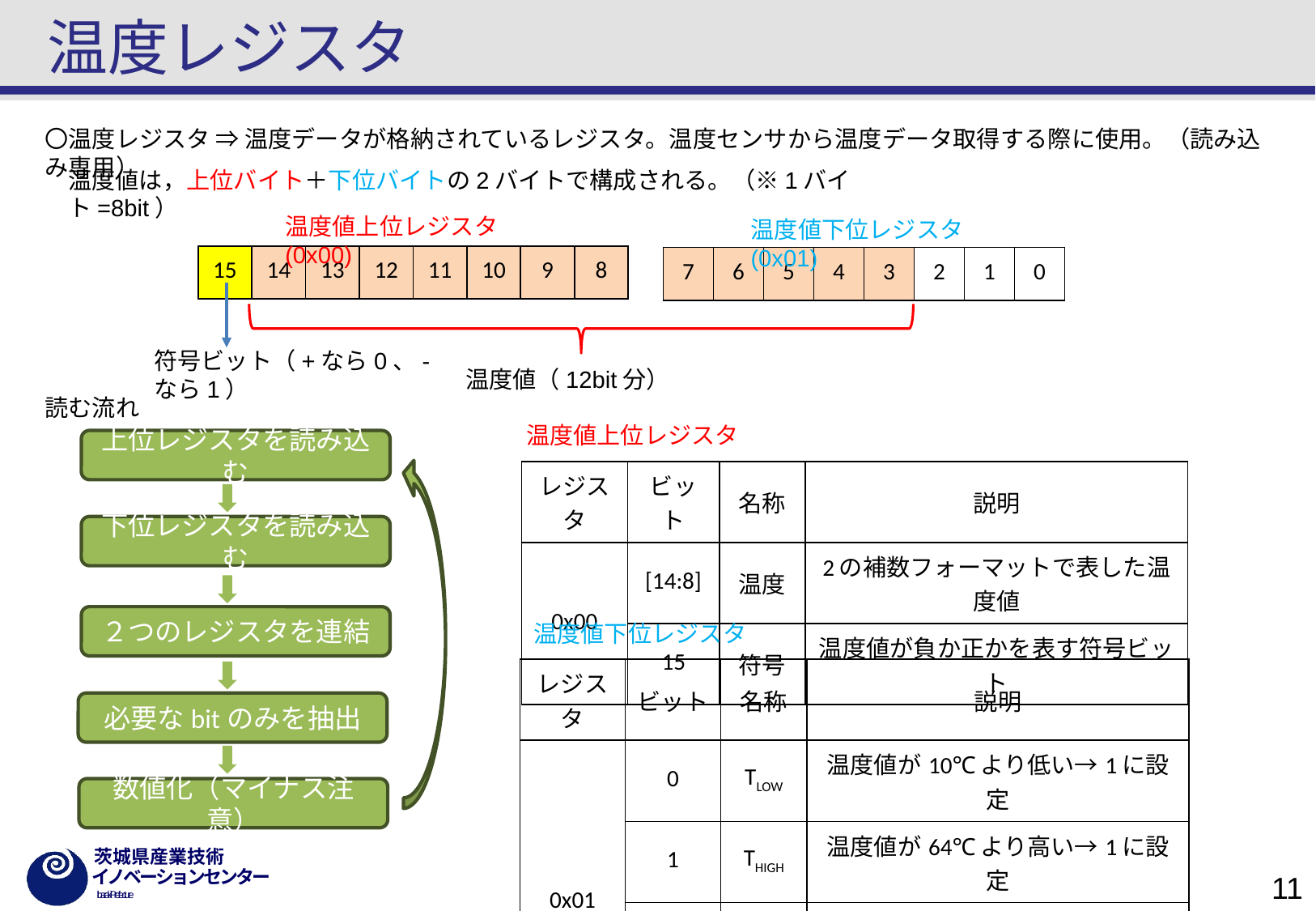

# 温度レジスタ
〇温度レジスタ ⇒ 温度データが格納されているレジスタ。温度センサから温度データ取得する際に使用。（読み込み専用）
温度値は，上位バイト＋下位バイトの2バイトで構成される。（※1バイト=8bit）
温度値上位レジスタ (0x00)
温度値下位レジスタ (0x01)
| 15 | 14 | 13 | 12 | 11 | 10 | 9 | 8 |
| --- | --- | --- | --- | --- | --- | --- | --- |
| 7 | 6 | 5 | 4 | 3 | 2 | 1 | 0 |
| --- | --- | --- | --- | --- | --- | --- | --- |
符号ビット（+なら0、-なら1）
温度値（12bit分）
読む流れ
温度値上位レジスタ
上位レジスタを読み込む
| レジスタ | ビット | 名称 | 説明 |
| --- | --- | --- | --- |
| 0x00 | [14:8] | 温度 | 2の補数フォーマットで表した温度値 |
|  | 15 | 符号 | 温度値が負か正かを表す符号ビット |

下位レジスタを読み込む

２つのレジスタを連結

温度値下位レジスタ
| レジスタ | ビット | 名称 | 説明 |
| --- | --- | --- | --- |
| 0x01 | 0 | TLOW | 温度値が10℃より低い→1に設定 |
|  | 1 | THIGH | 温度値が64℃より高い→1に設定 |
|  | 2 | TCRIT | 温度値が147℃より高い→1に設定 |
|  | [7:3] | 温度 | 2の補数フォーマットで表した温度値 |

必要なbitのみを抽出

数値化（マイナス注意）
11